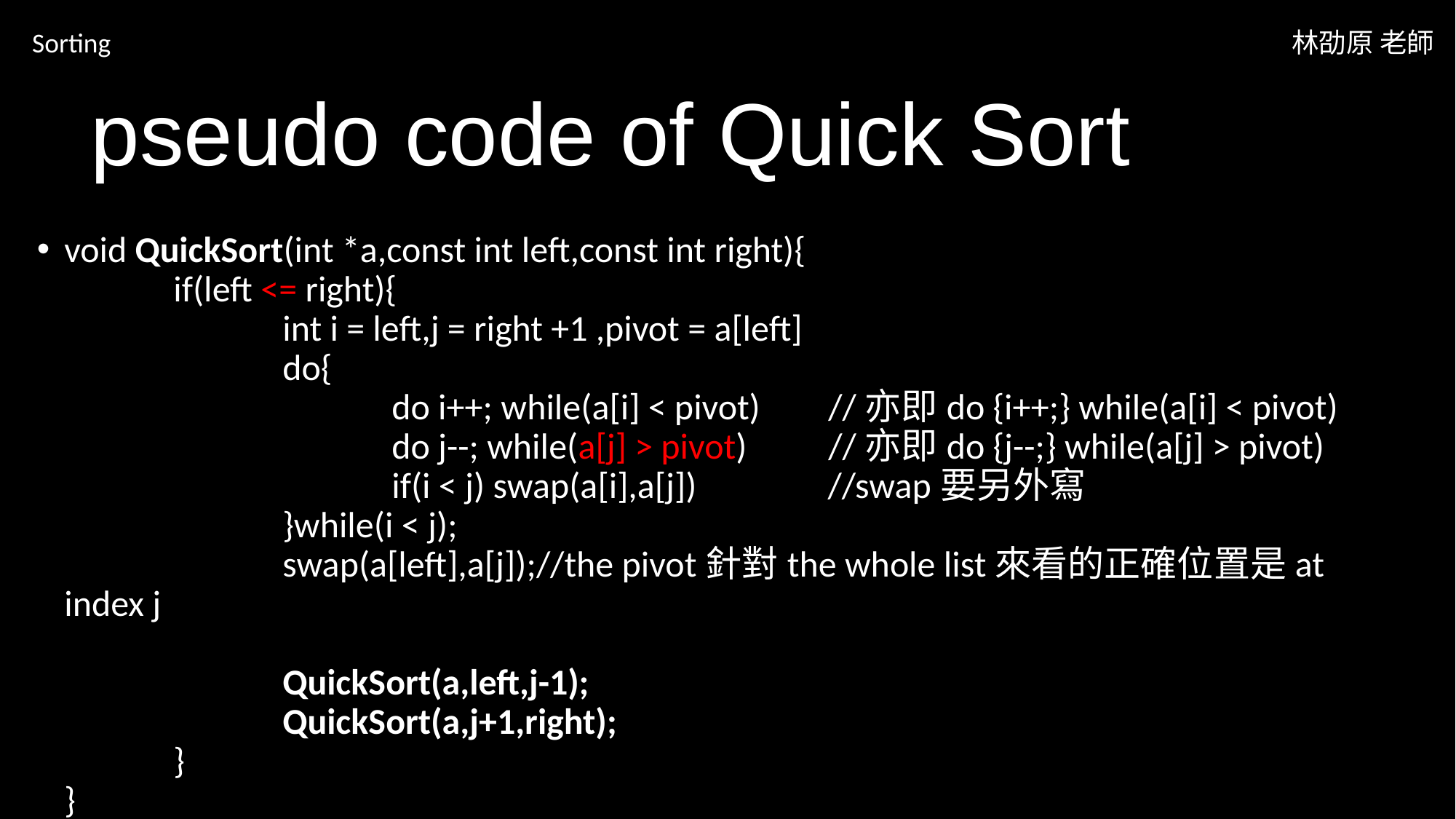

Sorting
林劭原 老師
# pseudo code of Quick Sort
void QuickSort(int *a,const int left,const int right){
	if(left <= right){
		int i = left,j = right +1 ,pivot = a[left]
		do{
			do i++; while(a[i] < pivot)	//亦即do {i++;} while(a[i] < pivot)
			do j--; while(a[j] > pivot)	//亦即do {j--;} while(a[j] > pivot)
			if(i < j) swap(a[i],a[j])                //swap要另外寫
		}while(i < j);
		swap(a[left],a[j]);//the pivot針對the whole list來看的正確位置是at index j
		QuickSort(a,left,j-1);
		QuickSort(a,j+1,right);
	}
}